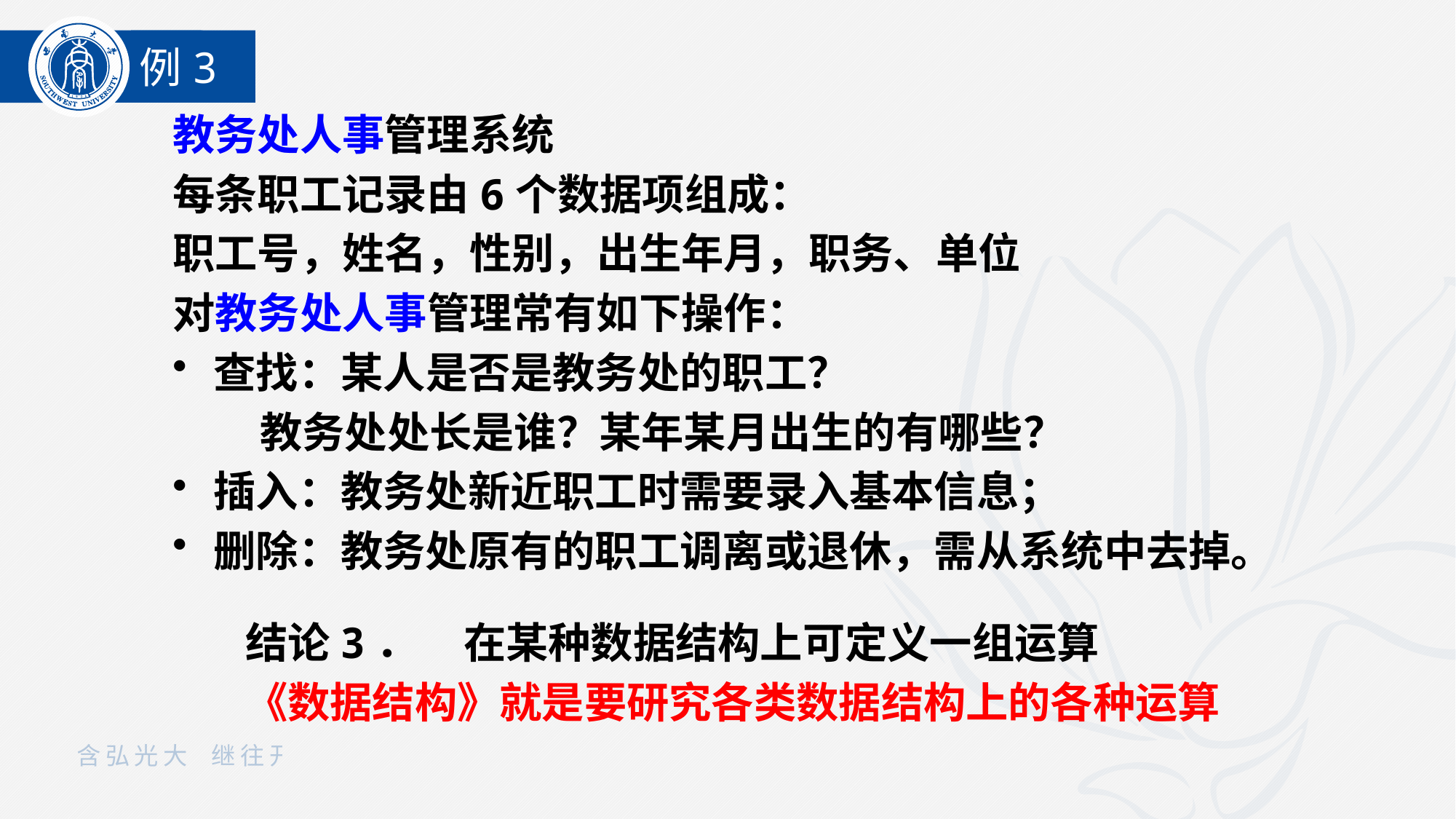

例3
教务处人事管理系统
每条职工记录由6个数据项组成：
职工号，姓名，性别，出生年月，职务、单位
对教务处人事管理常有如下操作：
查找：某人是否是教务处的职工？
        教务处处长是谁？某年某月出生的有哪些？
插入：教务处新近职工时需要录入基本信息；
删除：教务处原有的职工调离或退休，需从系统中去掉。
结论3．	在某种数据结构上可定义一组运算
《数据结构》就是要研究各类数据结构上的各种运算